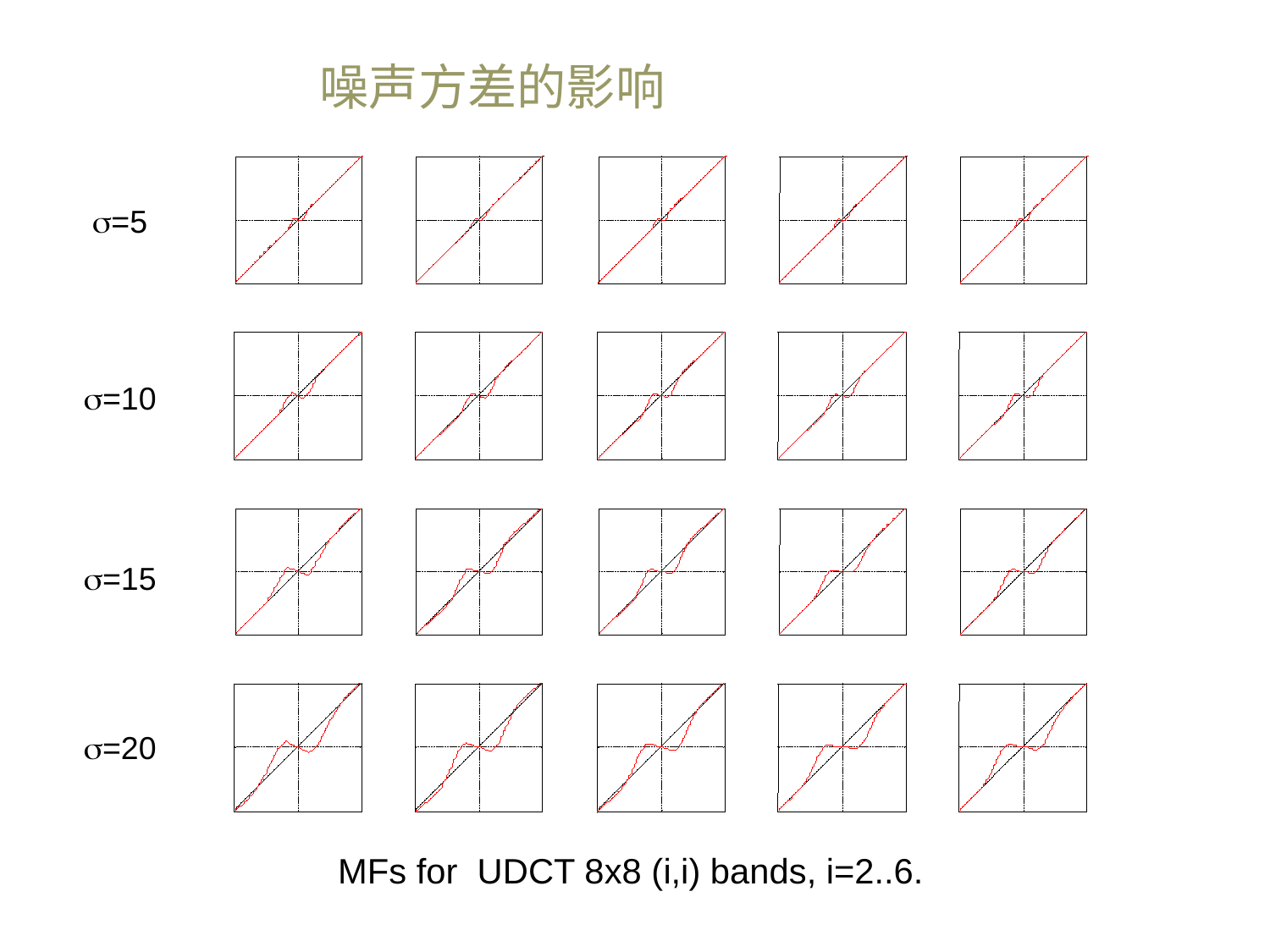

噪声方差的影响

σ=5
σ=10
σ=15
σ=20
MFs for  UDCT 8x8 (i,i) bands, i=2..6.